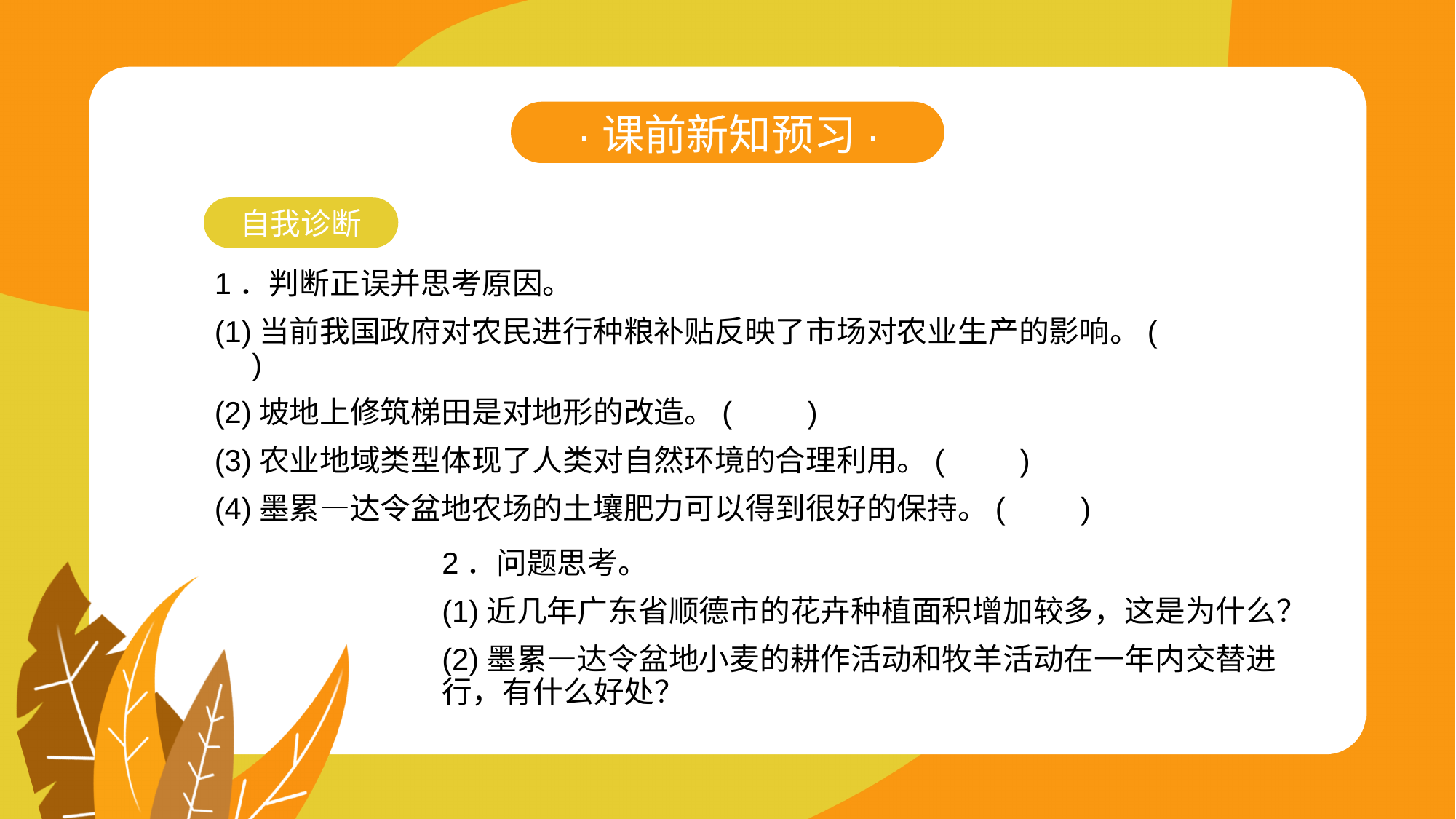

·课前新知预习·
自我诊断
1．判断正误并思考原因。
(1)当前我国政府对农民进行种粮补贴反映了市场对农业生产的影响。(　　)
(2)坡地上修筑梯田是对地形的改造。(　　)
(3)农业地域类型体现了人类对自然环境的合理利用。(　　)
(4)墨累—达令盆地农场的土壤肥力可以得到很好的保持。(　　)
2．问题思考。
(1)近几年广东省顺德市的花卉种植面积增加较多，这是为什么？
(2)墨累—达令盆地小麦的耕作活动和牧羊活动在一年内交替进行，有什么好处？